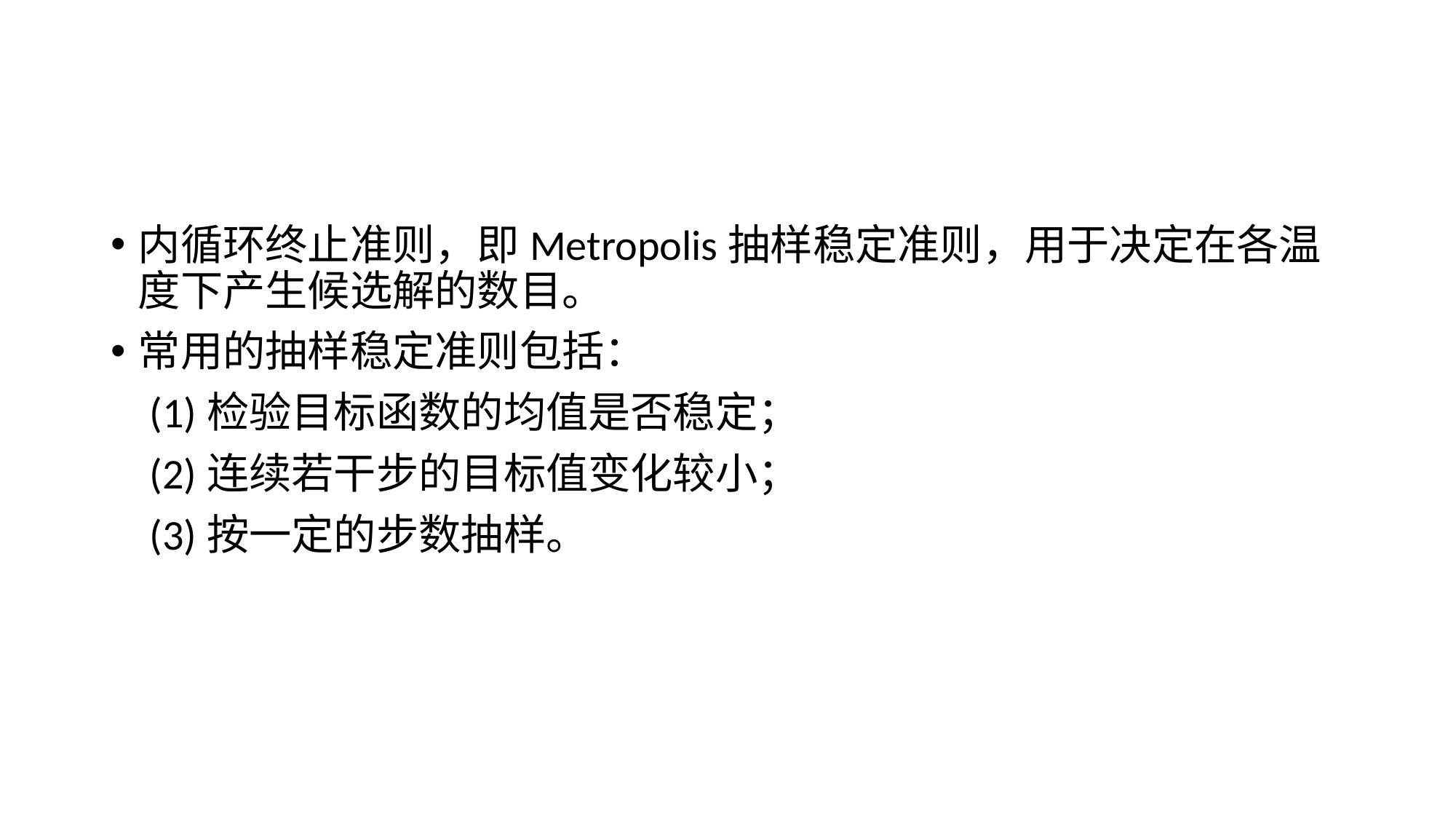

#
内循环终止准则，即Metropolis抽样稳定准则，用于决定在各温度下产生候选解的数目。
常用的抽样稳定准则包括：
    (1)检验目标函数的均值是否稳定；
    (2)连续若干步的目标值变化较小；
    (3)按一定的步数抽样。